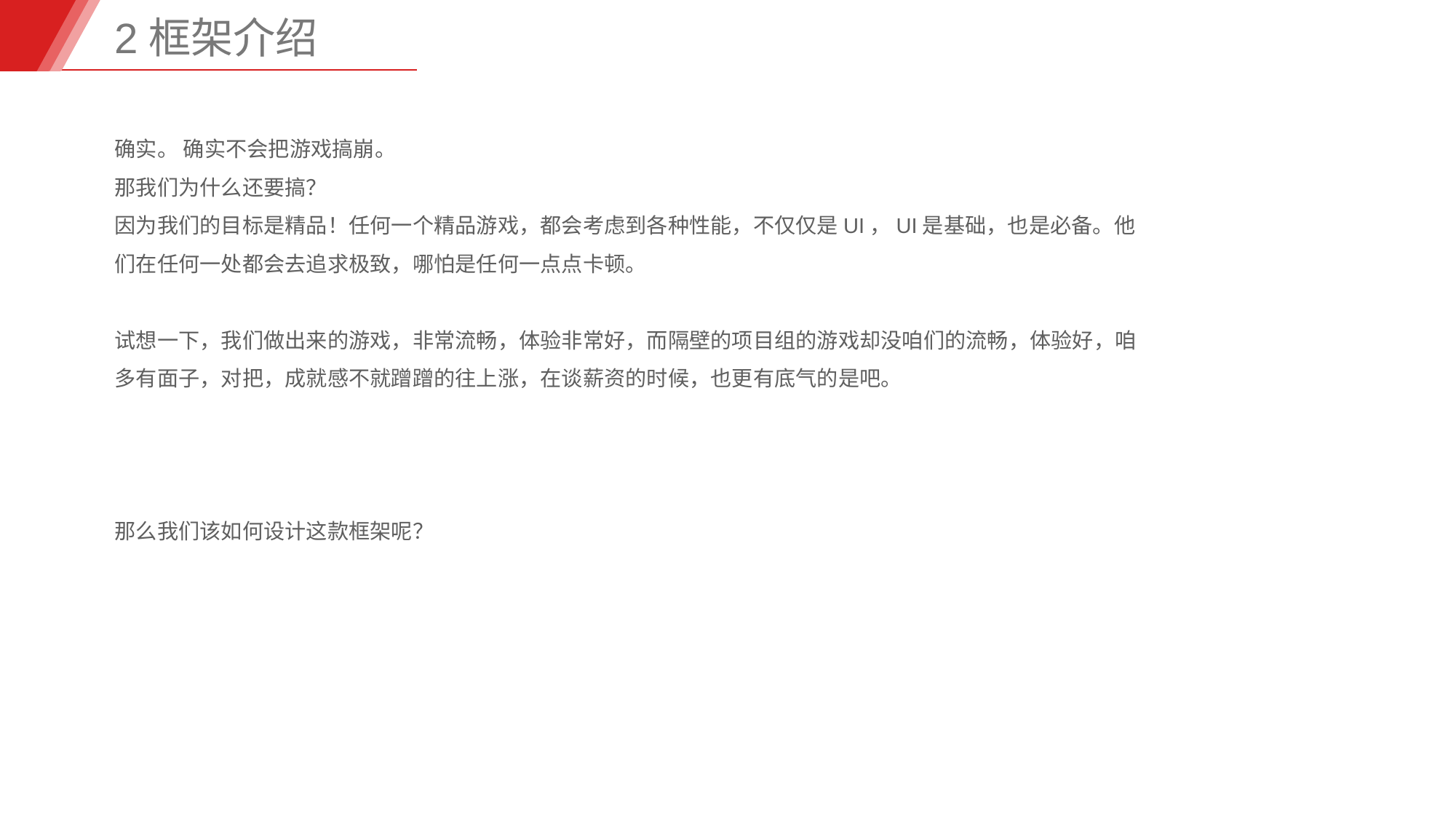

2框架介绍

确实。 确实不会把游戏搞崩。
那我们为什么还要搞？
因为我们的目标是精品！任何一个精品游戏，都会考虑到各种性能，不仅仅是UI，UI是基础，也是必备。他们在任何一处都会去追求极致，哪怕是任何一点点卡顿。

试想一下，我们做出来的游戏，非常流畅，体验非常好，而隔壁的项目组的游戏却没咱们的流畅，体验好，咱多有面子，对把，成就感不就蹭蹭的往上涨，在谈薪资的时候，也更有底气的是吧。

那么我们该如何设计这款框架呢？